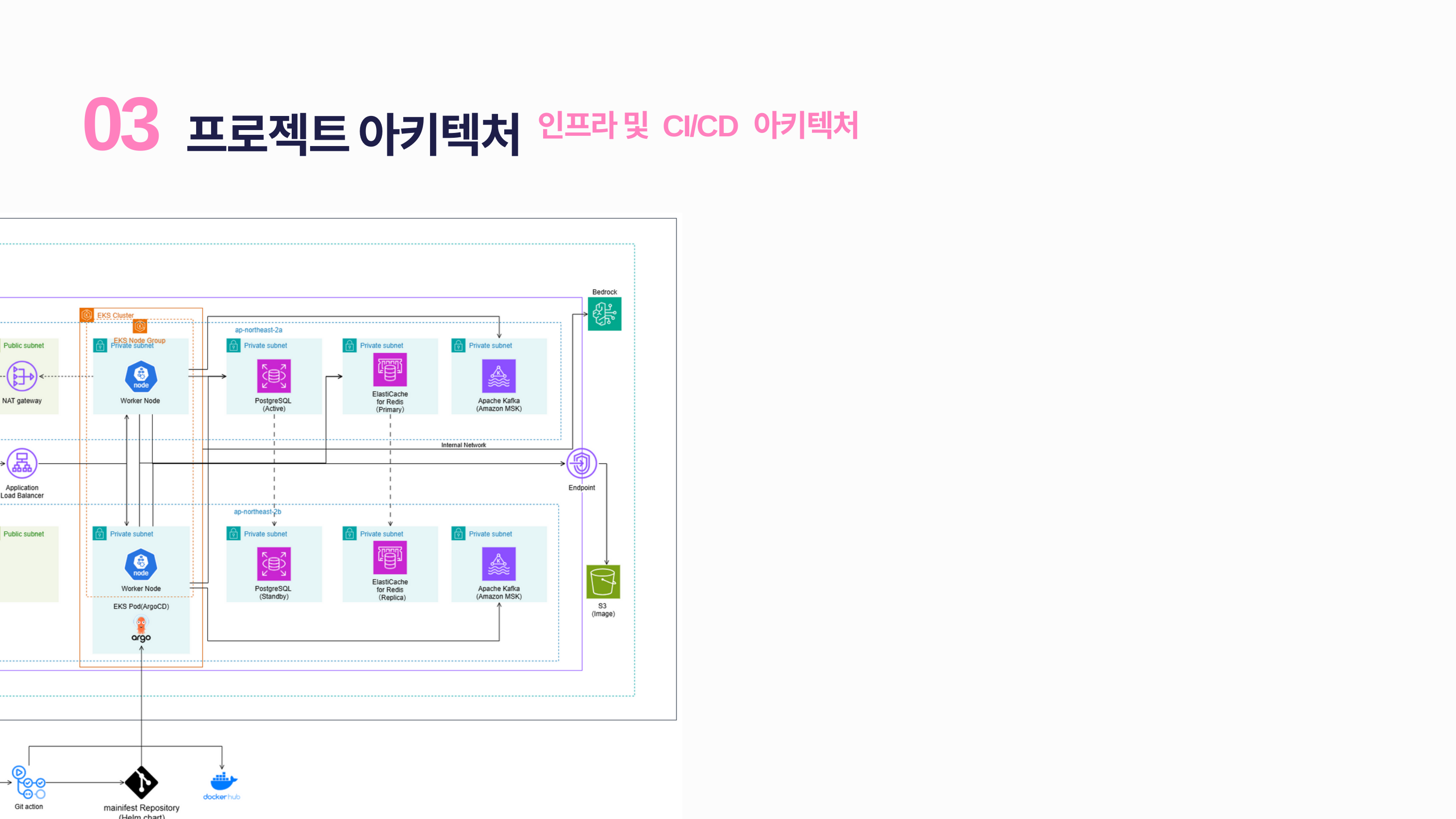

프로젝트 아키텍처

03
인프라 및 CI/CD 아키텍처